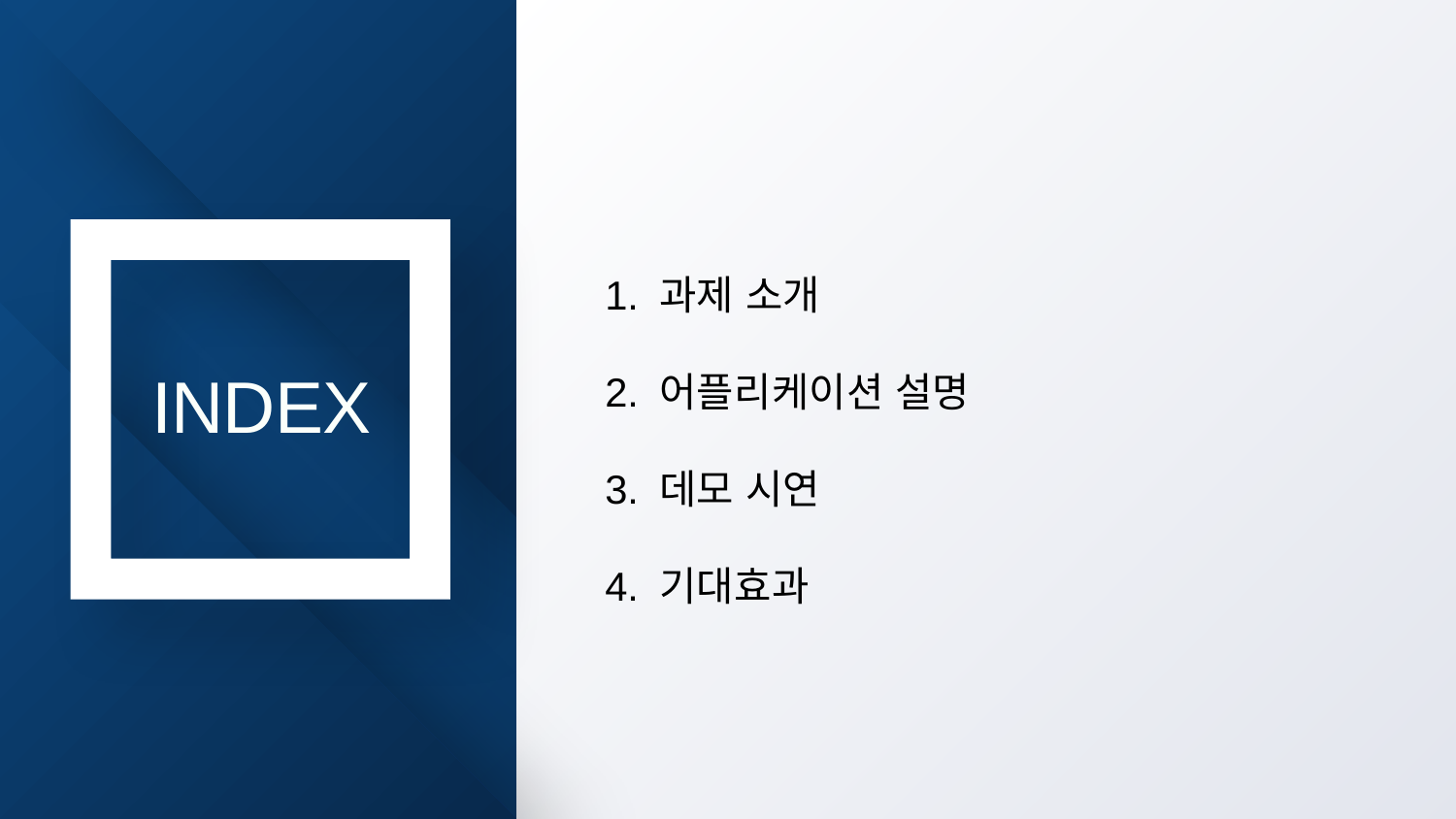

과제 소개
어플리케이션 설명
데모 시연
기대효과
INDEX